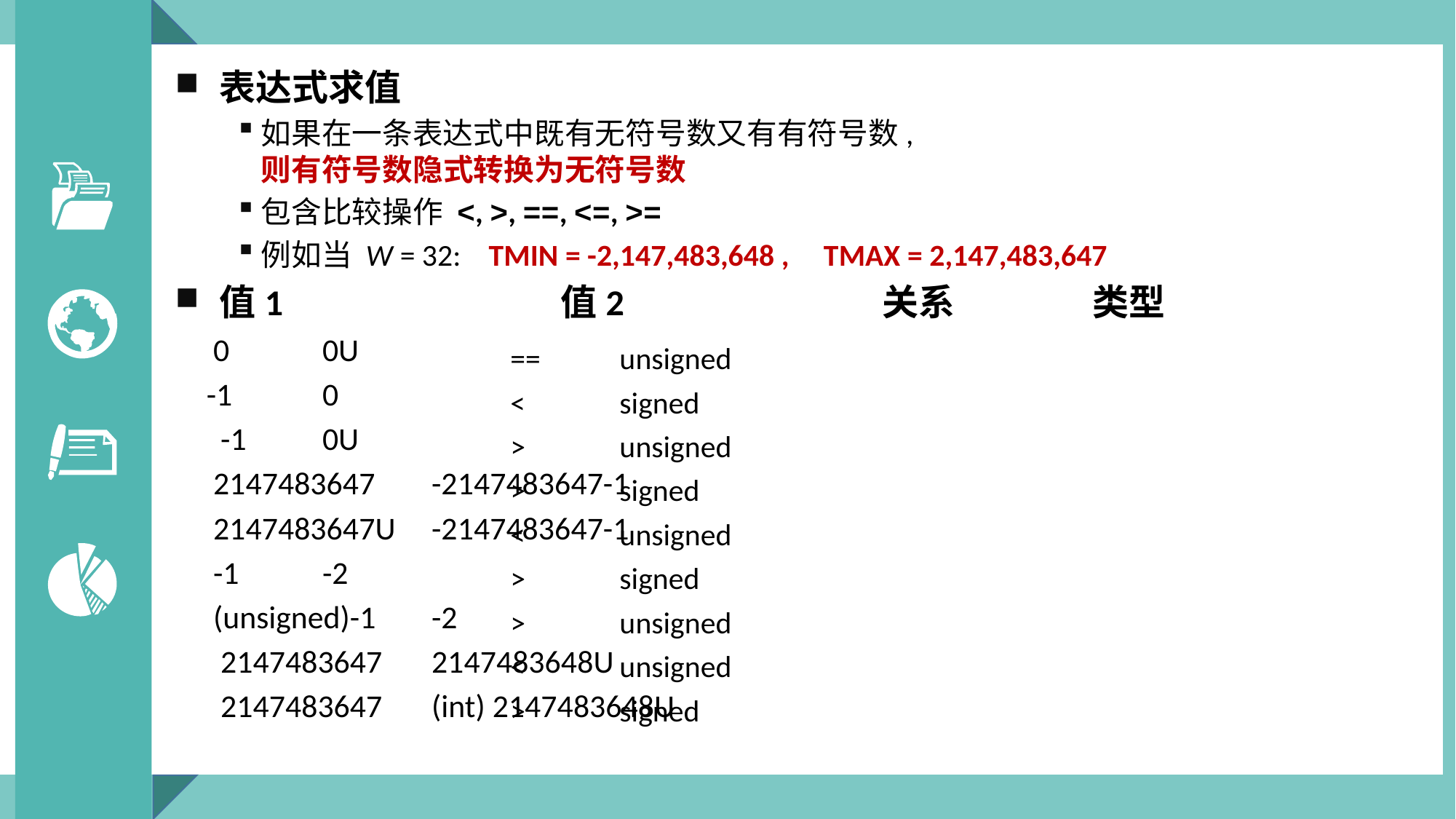

表达式求值
如果在一条表达式中既有无符号数又有有符号数,
则有符号数隐式转换为无符号数
包含比较操作 <, >, ==, <=, >=
例如当 W = 32:    TMIN = -2,147,483,648 ,     TMAX = 2,147,483,647
值1	值2	关系	     类型
	0	0U
 -1	0
	 -1	0U
	2147483647	-2147483647-1
	2147483647U	-2147483647-1
	-1	-2
	(unsigned)-1	-2
	 2147483647 	2147483648U
	 2147483647 	(int) 2147483648U
			==	unsigned
			<	signed
			>	unsigned
		 	>	signed
		 	<	unsigned
		 	>	signed
		 	>	unsigned
	  	 	<	unsigned
	  		>	signed